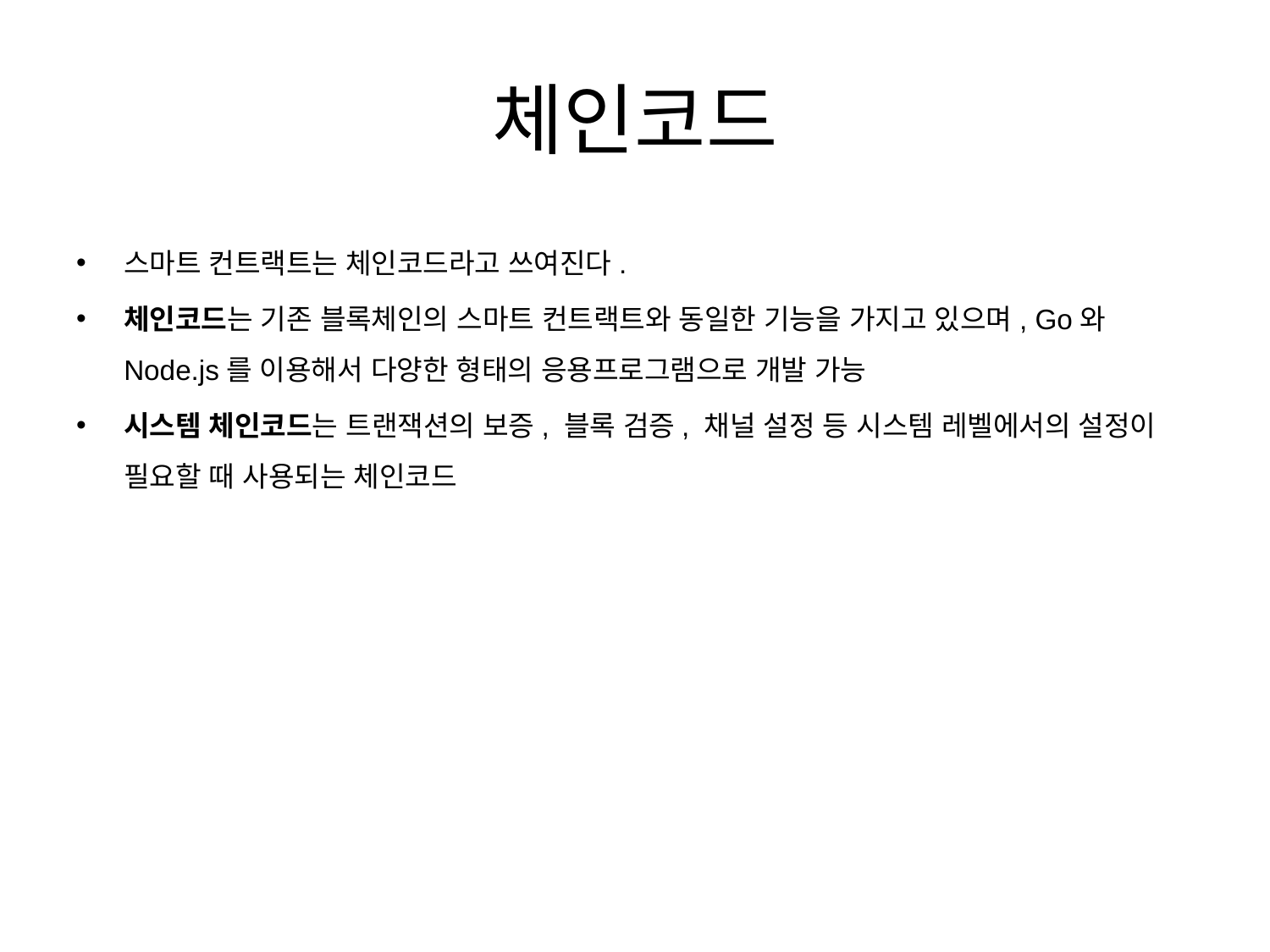

# 체인코드
스마트 컨트랙트는 체인코드라고 쓰여진다.
체인코드는 기존 블록체인의 스마트 컨트랙트와 동일한 기능을 가지고 있으며, Go와 Node.js를 이용해서 다양한 형태의 응용프로그램으로 개발 가능
시스템 체인코드는 트랜잭션의 보증, 블록 검증, 채널 설정 등 시스템 레벨에서의 설정이 필요할 때 사용되는 체인코드